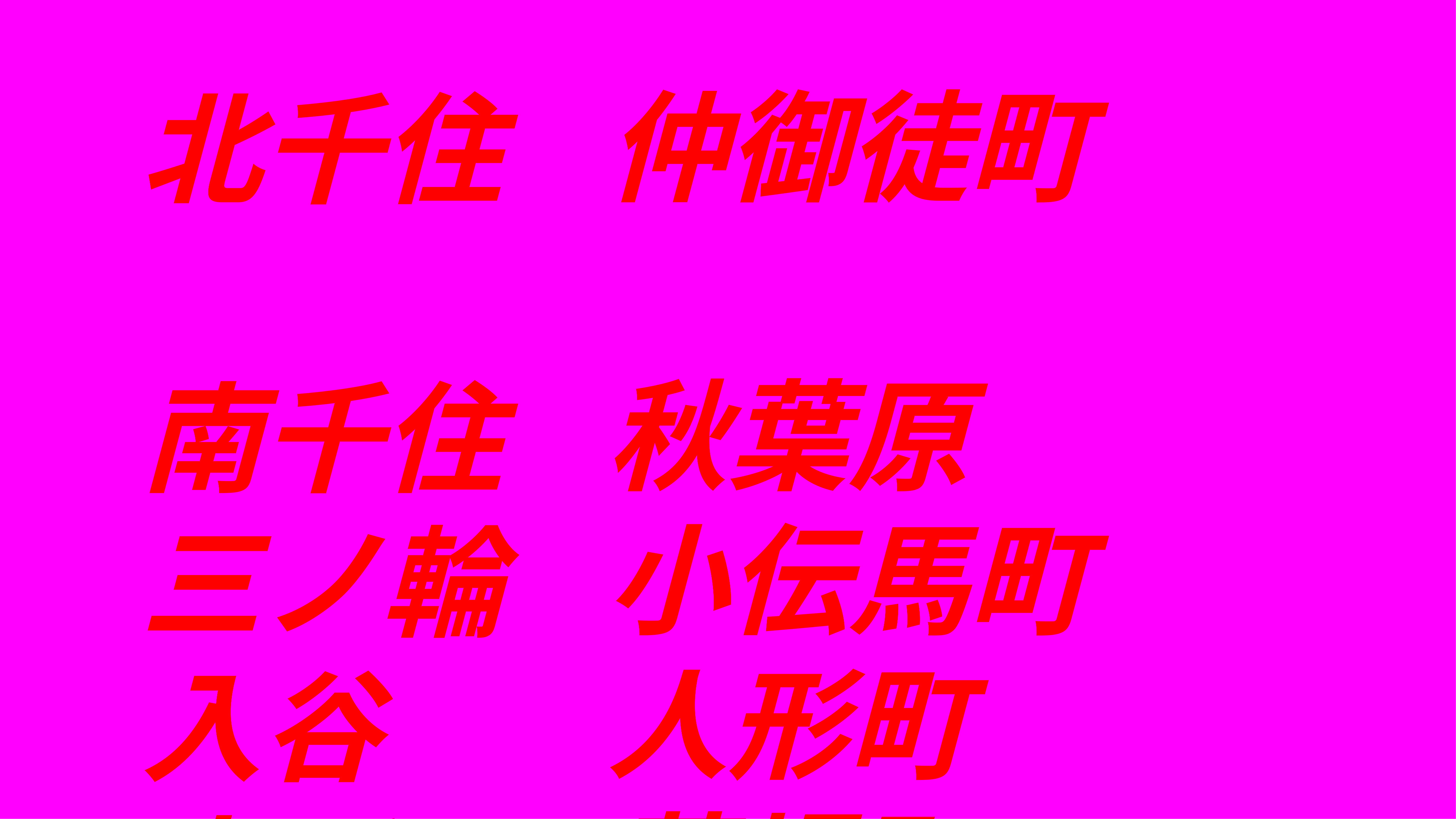

仲御徒町
秋葉原
小伝馬町
人形町
茅場町
北千住
南千住
三ノ輪
入谷
上野